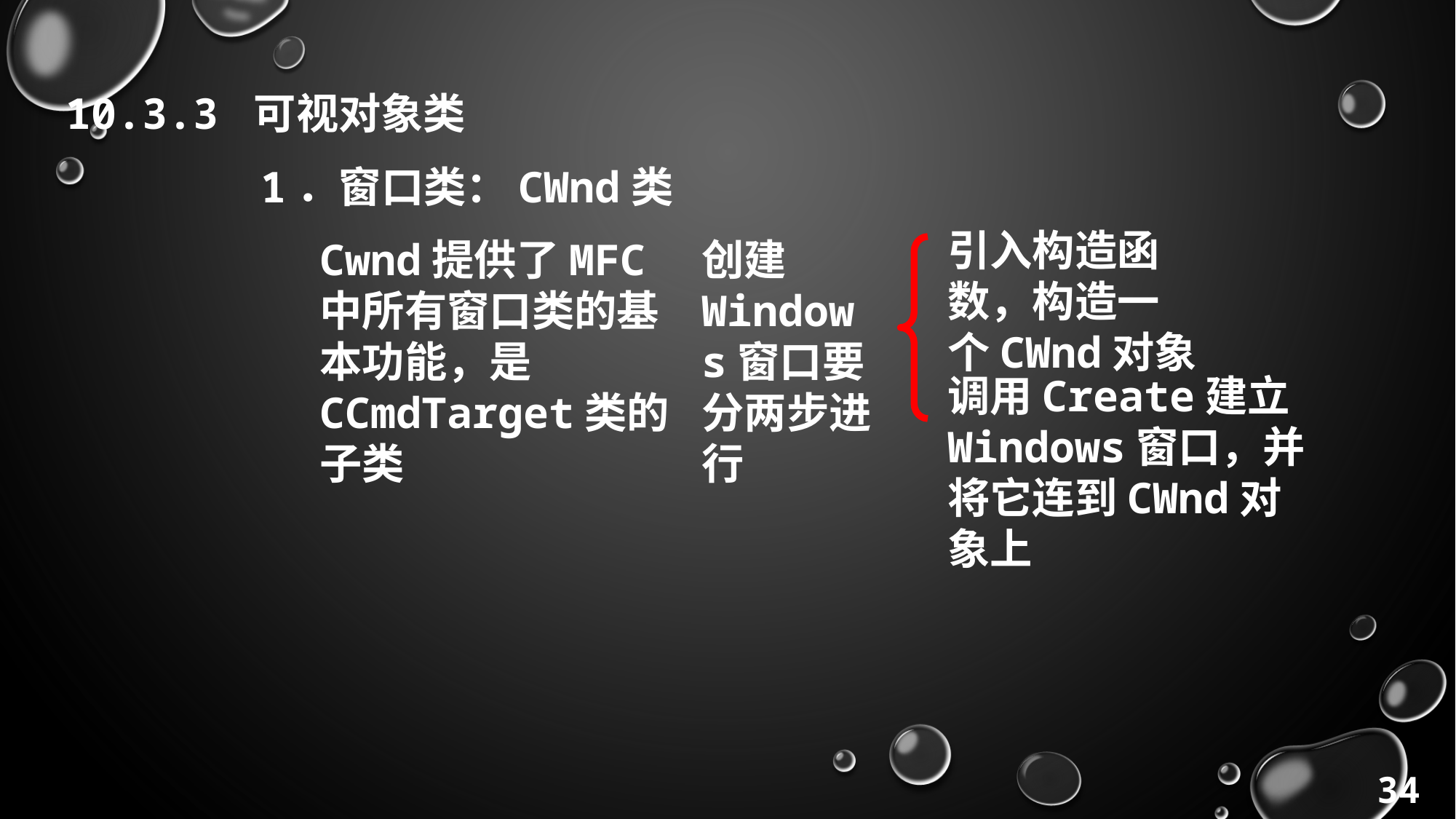

10.3.3 可视对象类

1．窗口类：CWnd类
引入构造函数，构造一个CWnd对象
Cwnd提供了MFC中所有窗口类的基本功能，是CCmdTarget类的子类
创建Windows窗口要分两步进行

调用Create建立Windows窗口，并将它连到CWnd对象上
34
34